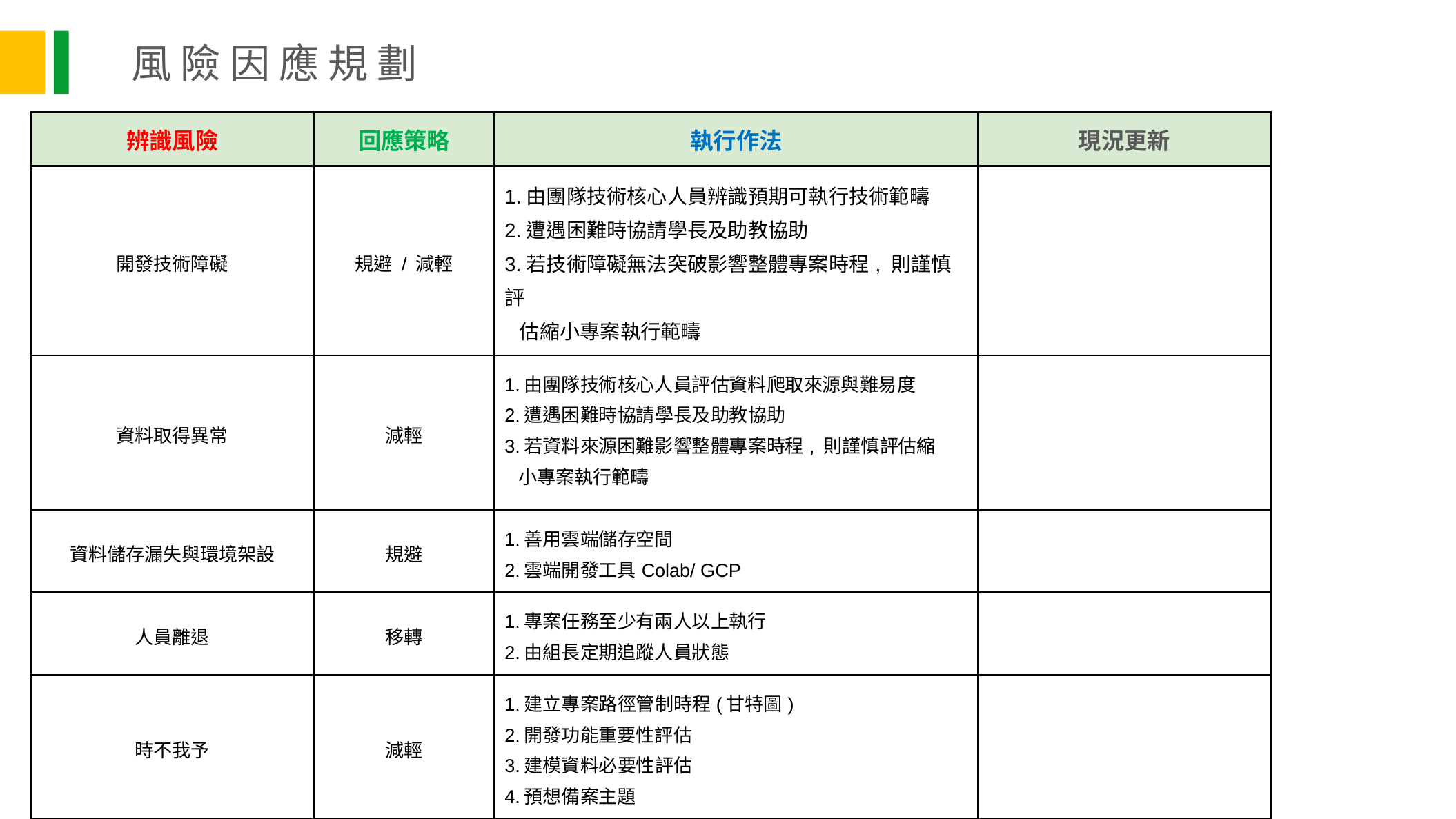

風 險 因 應 規 劃
| 辨識風險 | 回應策略 | 執行作法 | 現況更新 |
| --- | --- | --- | --- |
| 開發技術障礙 | 規避 / 減輕 | 1.由團隊技術核心人員辨識預期可執行技術範疇 2.遭遇困難時協請學長及助教協助 3.若技術障礙無法突破影響整體專案時程, 則謹慎評 估縮小專案執行範疇 |  |
| 資料取得異常 | 減輕 | 1.由團隊技術核心人員評估資料爬取來源與難易度 2.遭遇困難時協請學長及助教協助 3.若資料來源困難影響整體專案時程, 則謹慎評估縮 小專案執行範疇 |  |
| 資料儲存漏失與環境架設 | 規避 | 1.善用雲端儲存空間 2.雲端開發工具Colab/ GCP |  |
| 人員離退 | 移轉 | 1.專案任務至少有兩人以上執行 2.由組長定期追蹤人員狀態 |  |
| 時不我予 | 減輕 | 1.建立專案路徑管制時程(甘特圖) 2.開發功能重要性評估 3.建模資料必要性評估 4.預想備案主題 |  |